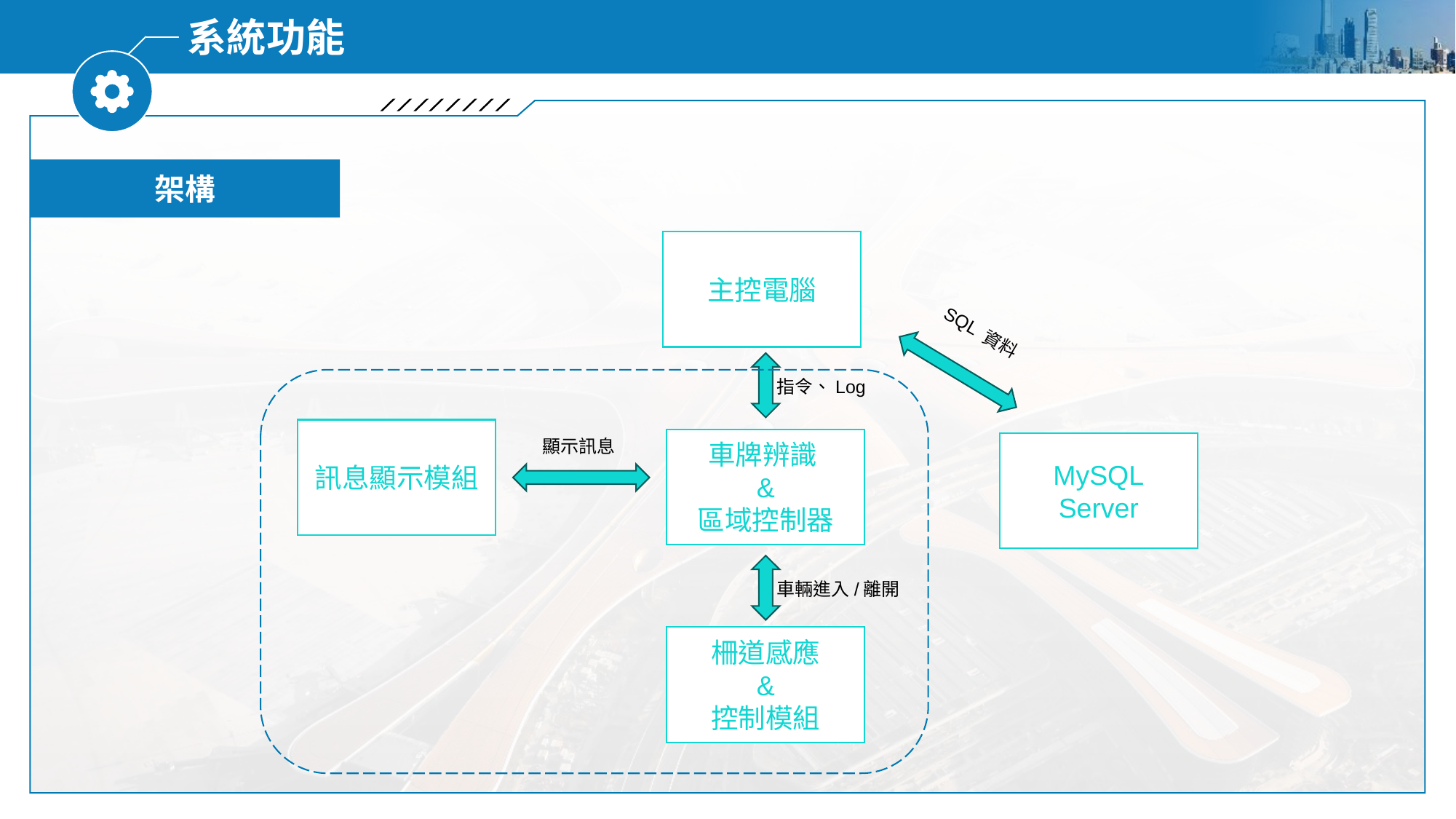

系統功能
架構
主控電腦

SQL 資料

指令、Log

訊息顯示模組
車牌辨識
&
區域控制器
顯示訊息
MySQL
Server

車輛進入/離開
柵道感應
&
控制模組